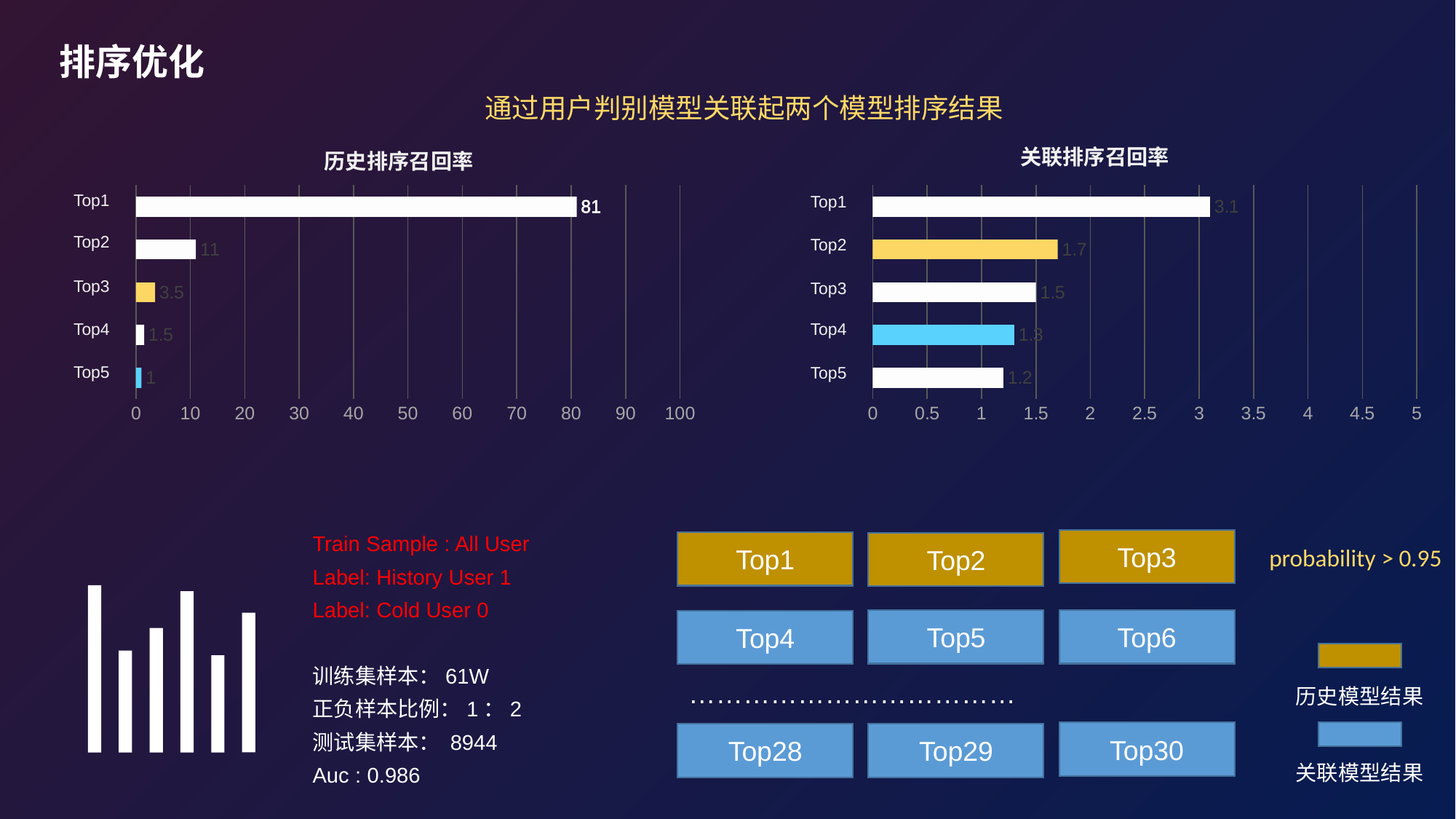

排序优化
通过用户判别模型关联起两个模型排序结果
关联排序召回率
历史排序召回率

### Chart

| Category | 系列 1 |
|---|---|
| 类别 3 | 1.2 |
| 类别 4 | 1.3 |
Top1
Top2
Top3
Top4
Top5

### Chart

| Category | 系列 1 |
|---|---|
| 类别 2 | 1.0 |
| 类别 3 | 1.5 |
| 类别 4 | 3.5 |
Top1
Top2
Top3
Top4
Top5
Train Sample : All User
Label: History User 1
Label: Cold User 0

训练集样本：61W
正负样本比例：1：2
测试集样本： 8944
Auc : 0.986

Top3
Top1
Top2
probability > 0.95

Top5
Top6
Top4

………………………………
历史模型结果
Top30

Top28
Top29
关联模型结果